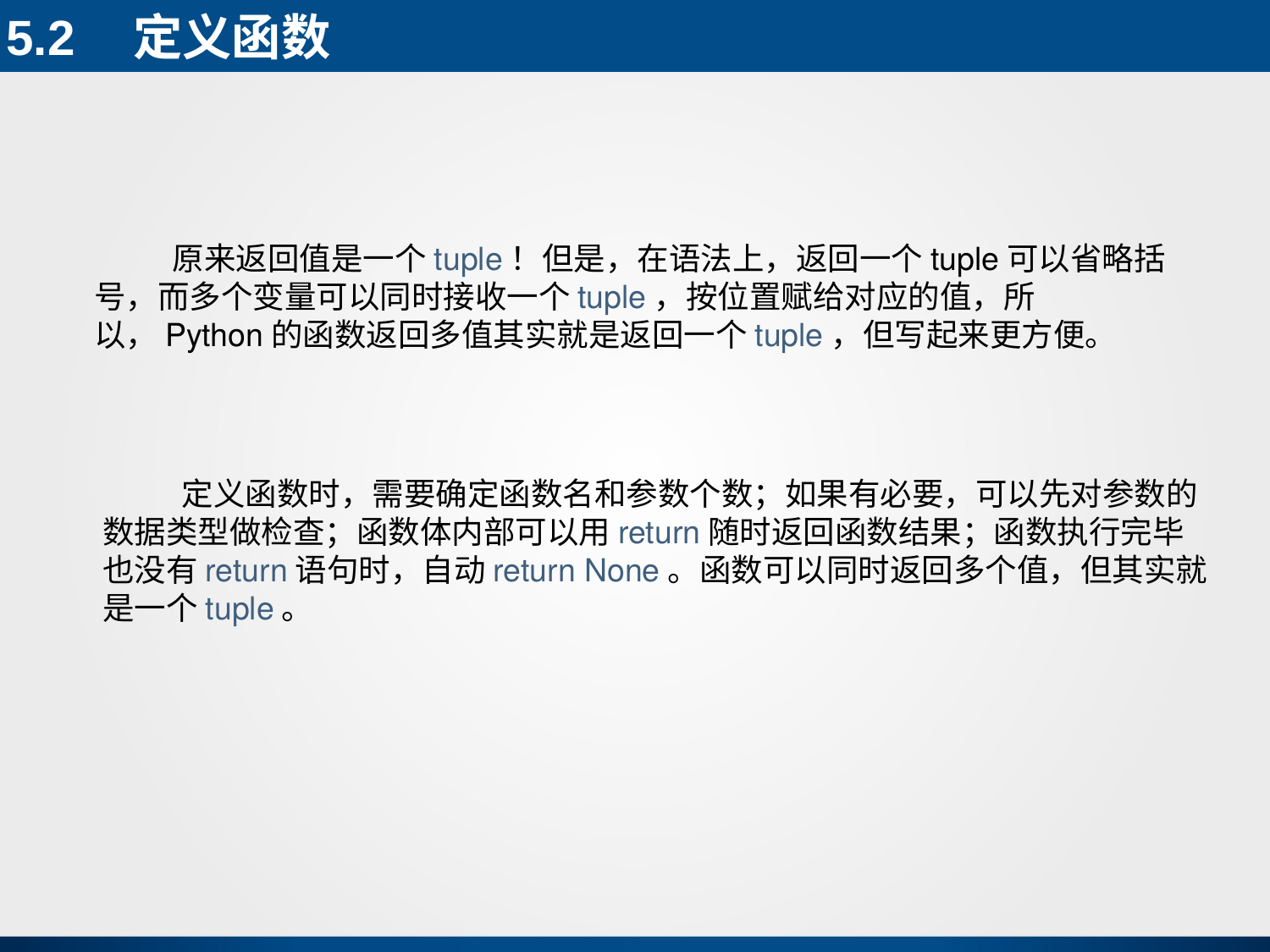

5.2	定义函数
        原来返回值是一个tuple！但是，在语法上，返回一个tuple可以省略括号，而多个变量可以同时接收一个tuple，按位置赋给对应的值，所以，Python的函数返回多值其实就是返回一个tuple，但写起来更方便。
        定义函数时，需要确定函数名和参数个数；如果有必要，可以先对参数的数据类型做检查；函数体内部可以用return随时返回函数结果；函数执行完毕也没有return语句时，自动return None。函数可以同时返回多个值，但其实就是一个tuple。